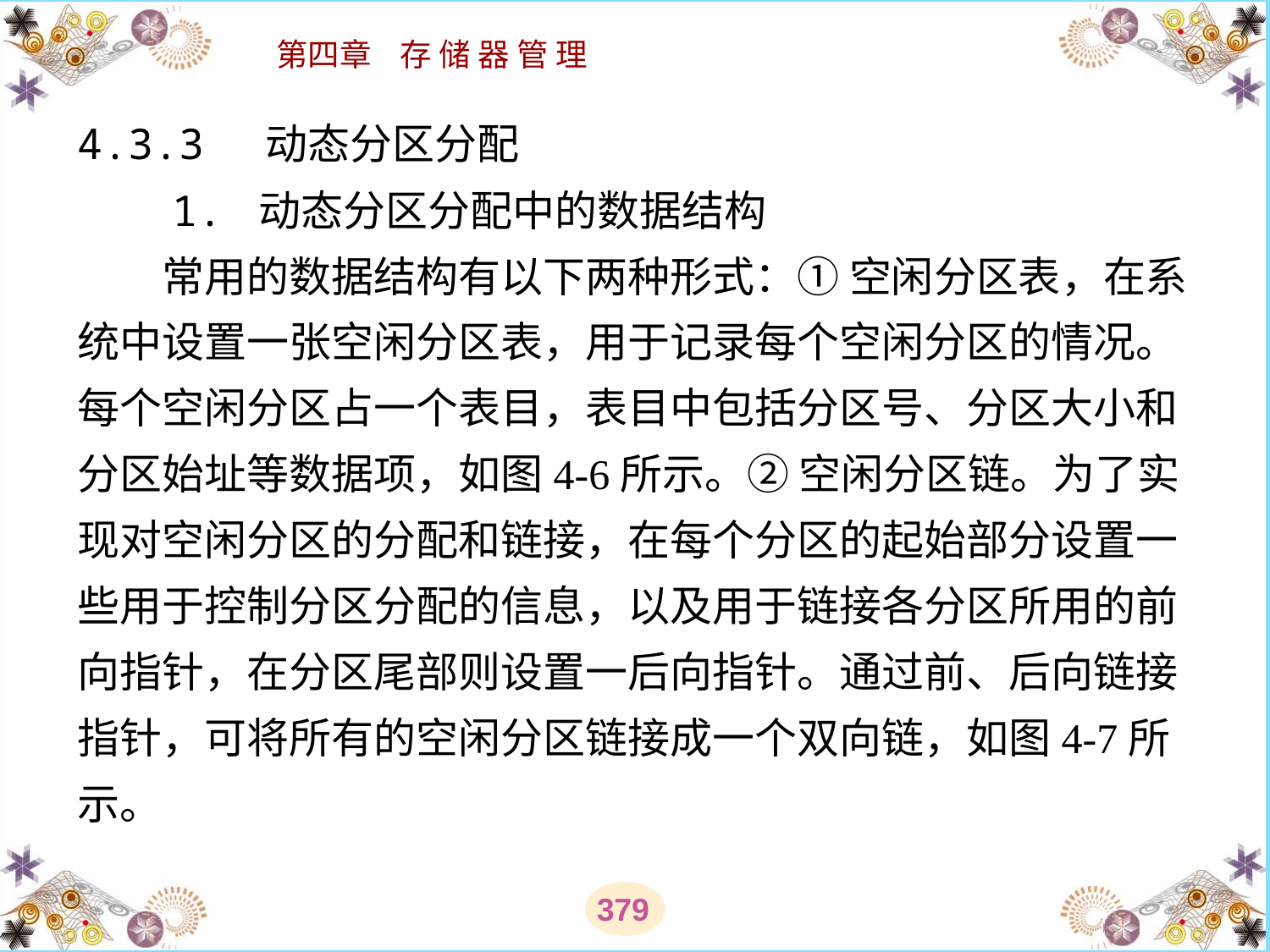

# 4.3.3  动态分区分配 　　1. 动态分区分配中的数据结构 　　常用的数据结构有以下两种形式：① 空闲分区表，在系统中设置一张空闲分区表，用于记录每个空闲分区的情况。每个空闲分区占一个表目，表目中包括分区号、分区大小和分区始址等数据项，如图4-6所示。② 空闲分区链。为了实现对空闲分区的分配和链接，在每个分区的起始部分设置一些用于控制分区分配的信息，以及用于链接各分区所用的前向指针，在分区尾部则设置一后向指针。通过前、后向链接指针，可将所有的空闲分区链接成一个双向链，如图4-7所示。